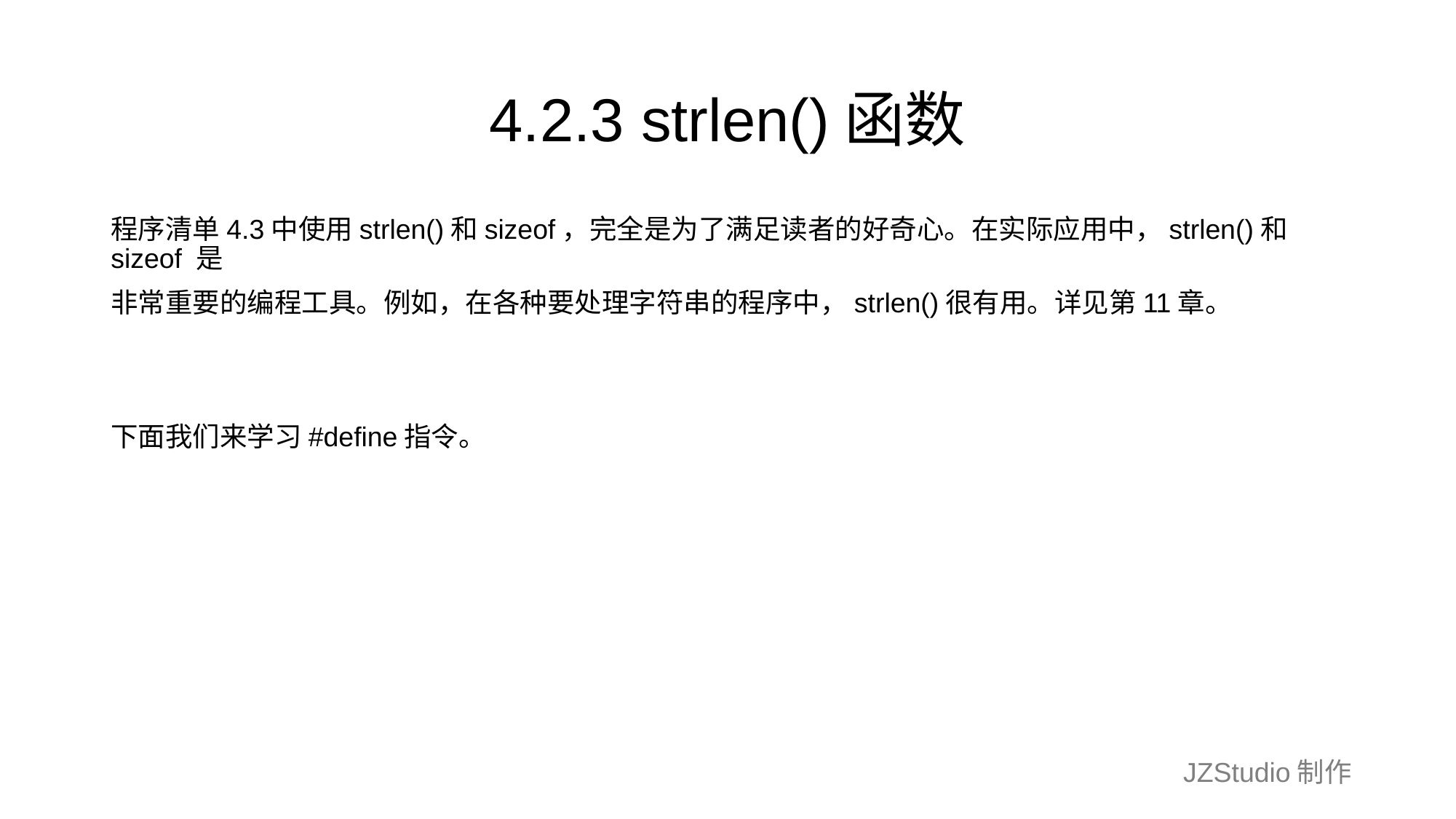

# 4.2.3 strlen()函数
程序清单4.3中使用strlen()和sizeof，完全是为了满足读者的好奇心。在实际应用中，strlen()和 sizeof 是
非常重要的编程工具。例如，在各种要处理字符串的程序中，strlen()很有用。详见第11章。

下面我们来学习#define指令。